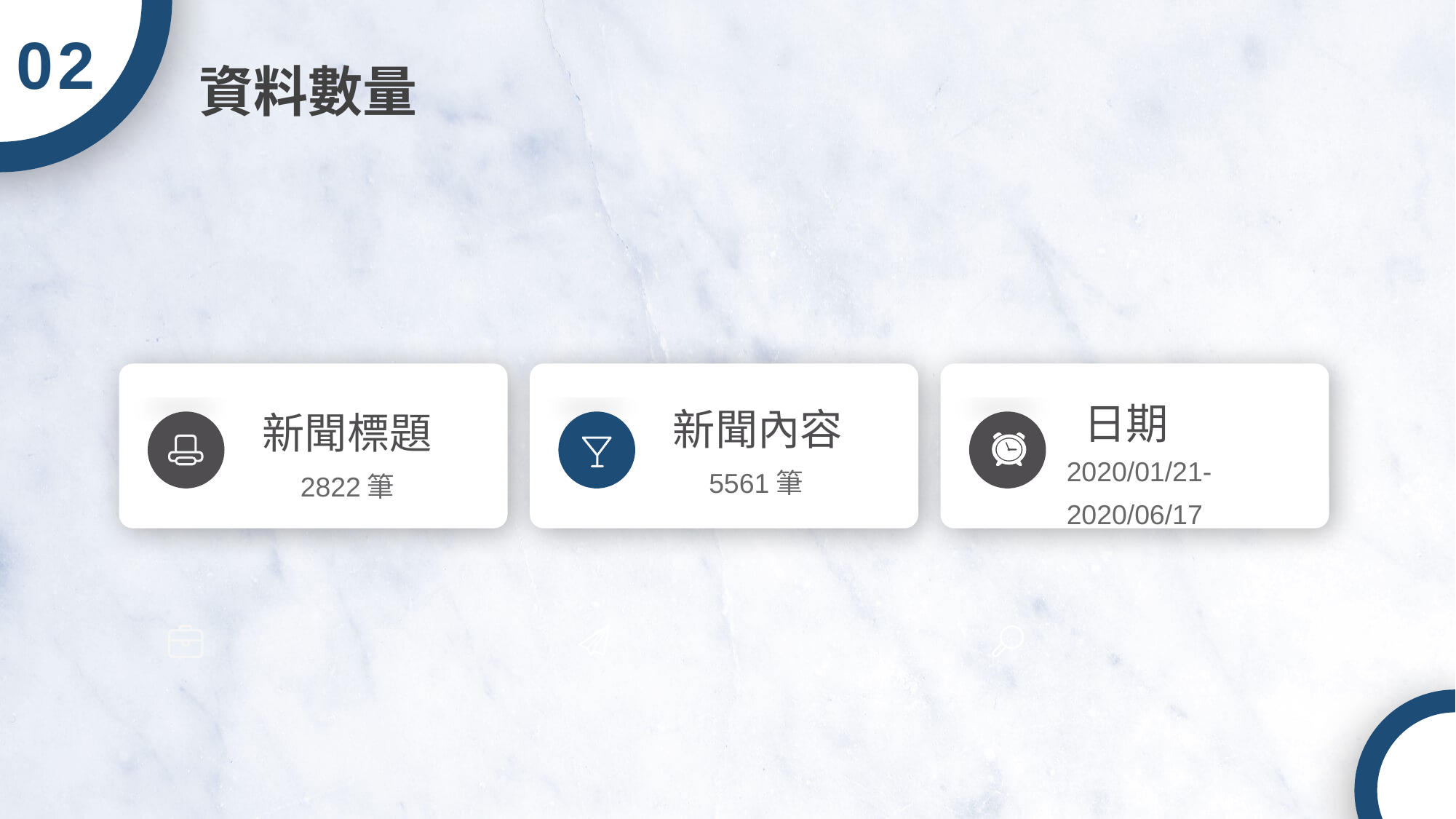

02
資料數量

新聞標題

2822筆

新聞內容

5561筆

日期

2020/01/21-2020/06/17